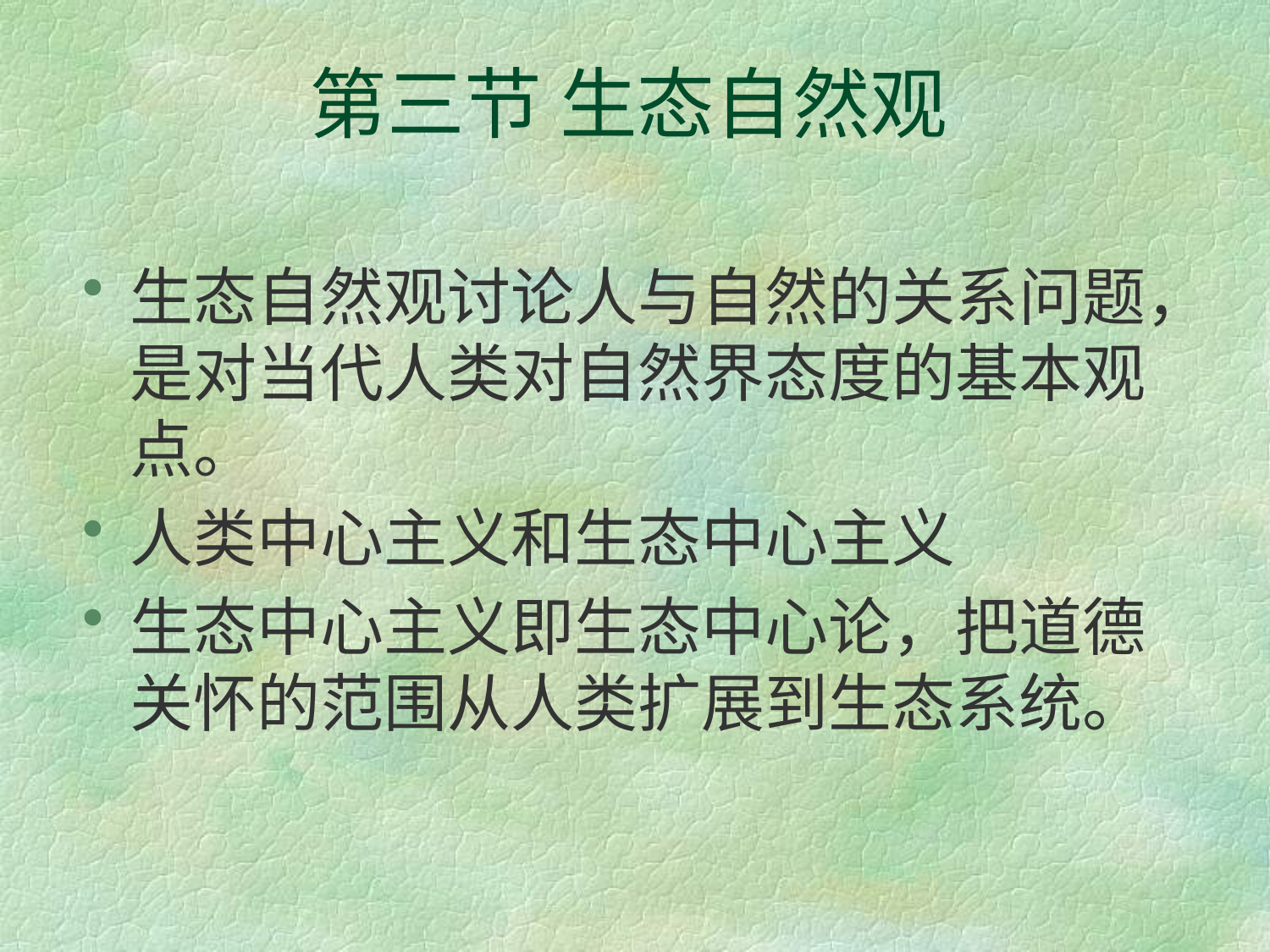

# 第三节 生态自然观

生态自然观讨论人与自然的关系问题，是对当代人类对自然界态度的基本观点。
人类中心主义和生态中心主义
生态中心主义即生态中心论，把道德关怀的范围从人类扩展到生态系统。